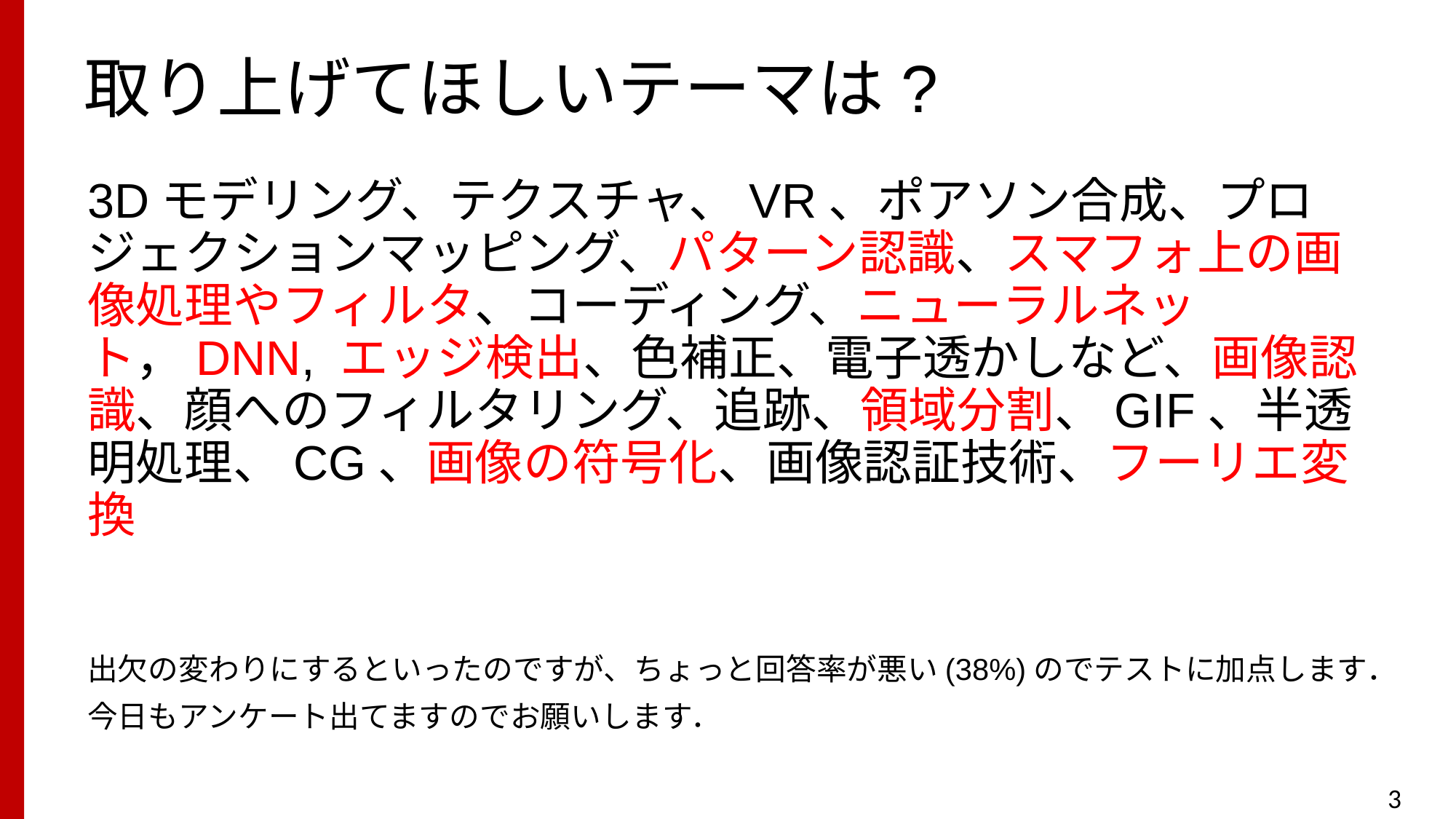

# 取り上げてほしいテーマは?
3Dモデリング、テクスチャ、VR、ポアソン合成、プロジェクションマッピング、パターン認識、スマフォ上の画像処理やフィルタ、コーディング、ニューラルネット，DNN, エッジ検出、色補正、電子透かしなど、画像認識、顔へのフィルタリング、追跡、領域分割、GIF、半透明処理、CG、画像の符号化、画像認証技術、フーリエ変換

出欠の変わりにするといったのですが、ちょっと回答率が悪い(38%)のでテストに加点します．
今日もアンケート出てますのでお願いします．

3